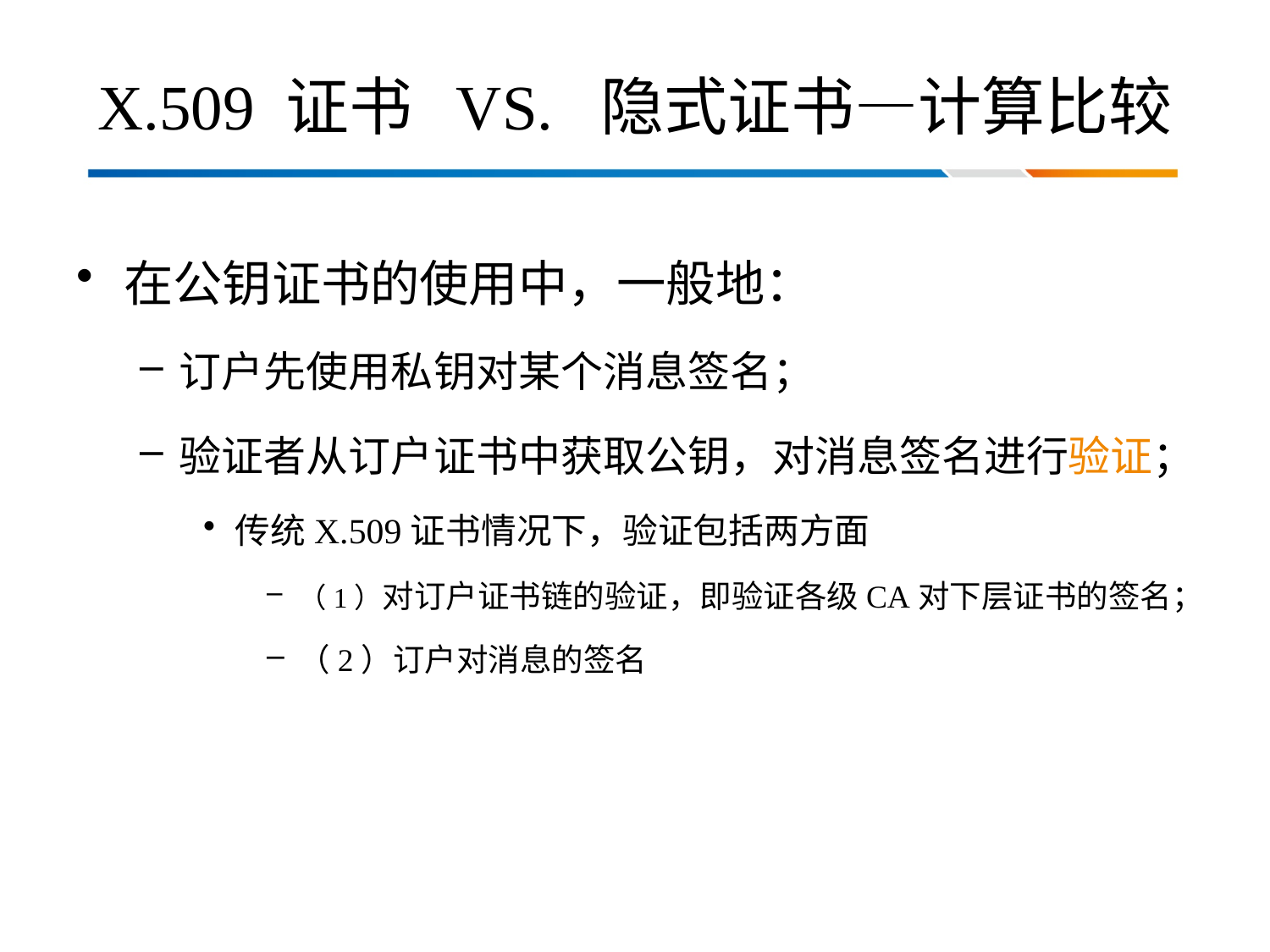

# X.509 证书  VS.  隐式证书—计算比较
在公钥证书的使用中，一般地：
订户先使用私钥对某个消息签名；
验证者从订户证书中获取公钥，对消息签名进行验证；
传统X.509证书情况下，验证包括两方面
（1）对订户证书链的验证，即验证各级CA对下层证书的签名；
（2）订户对消息的签名